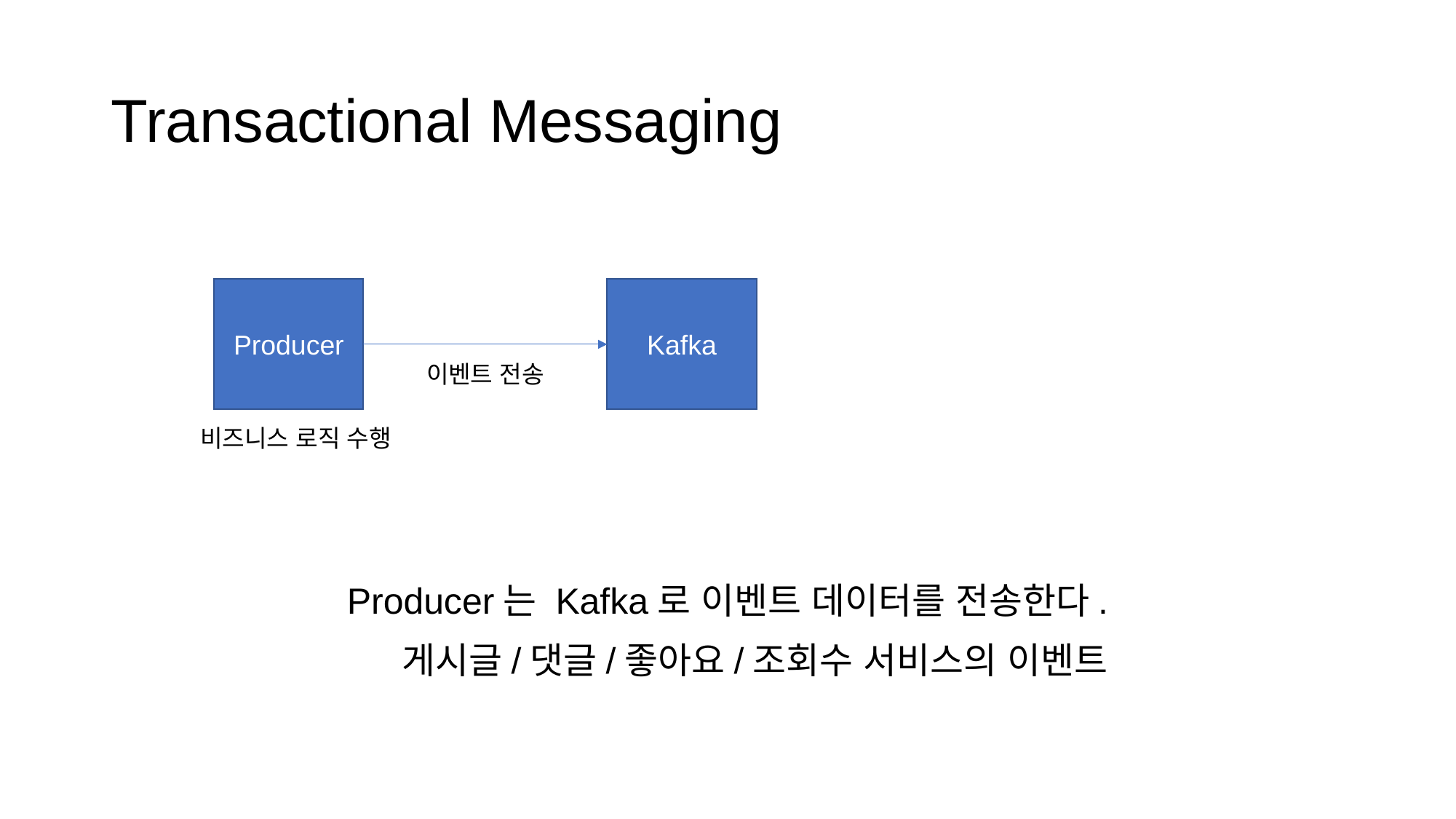

# Transactional Messaging
Producer
Kafka
이벤트 전송
비즈니스 로직 수행
Producer는 Kafka로 이벤트 데이터를 전송한다.
게시글/댓글/좋아요/조회수 서비스의 이벤트